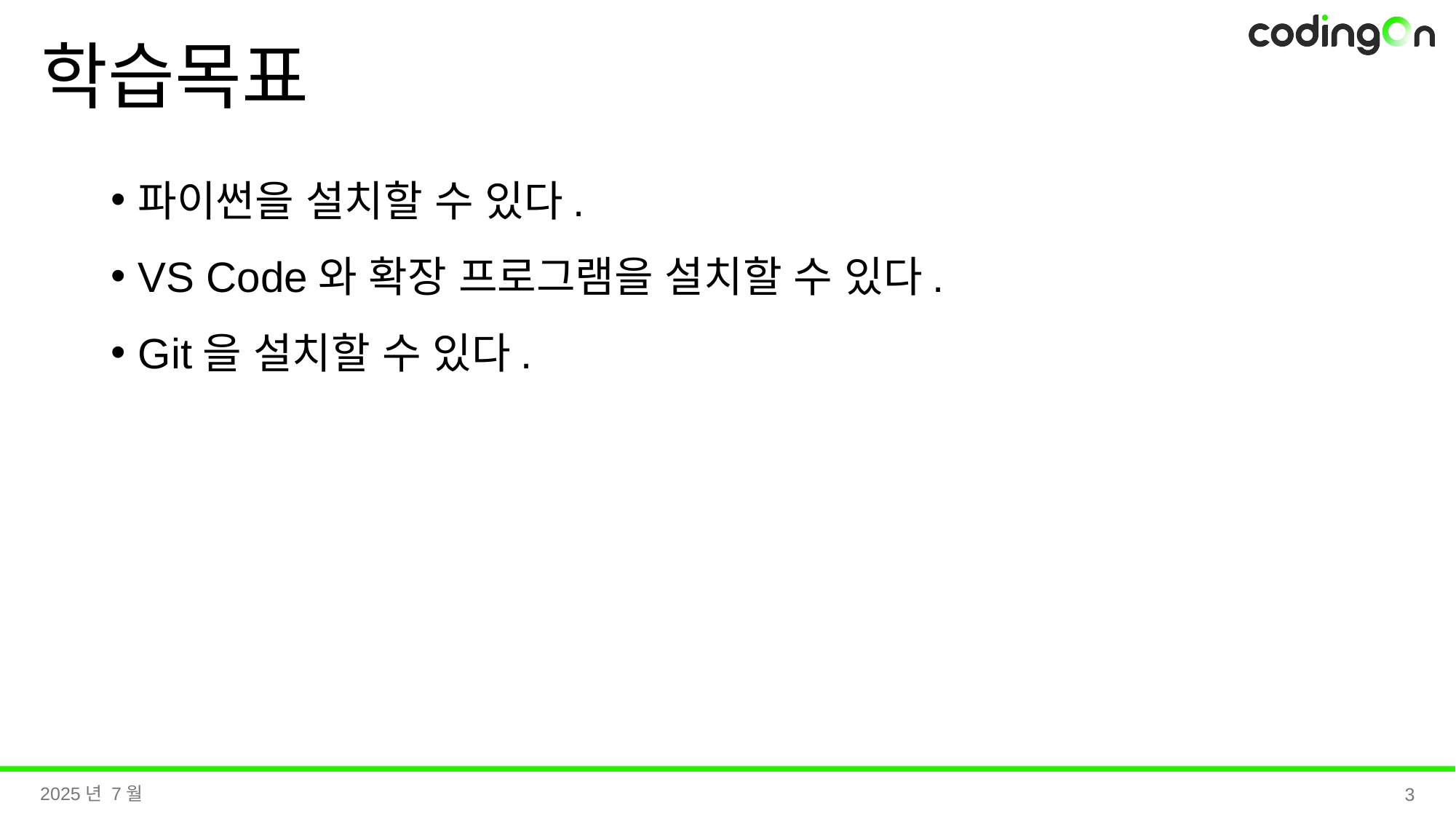

# 학습목표
파이썬을 설치할 수 있다.
VS Code와 확장 프로그램을 설치할 수 있다.
Git을 설치할 수 있다.
2025년 7월
3